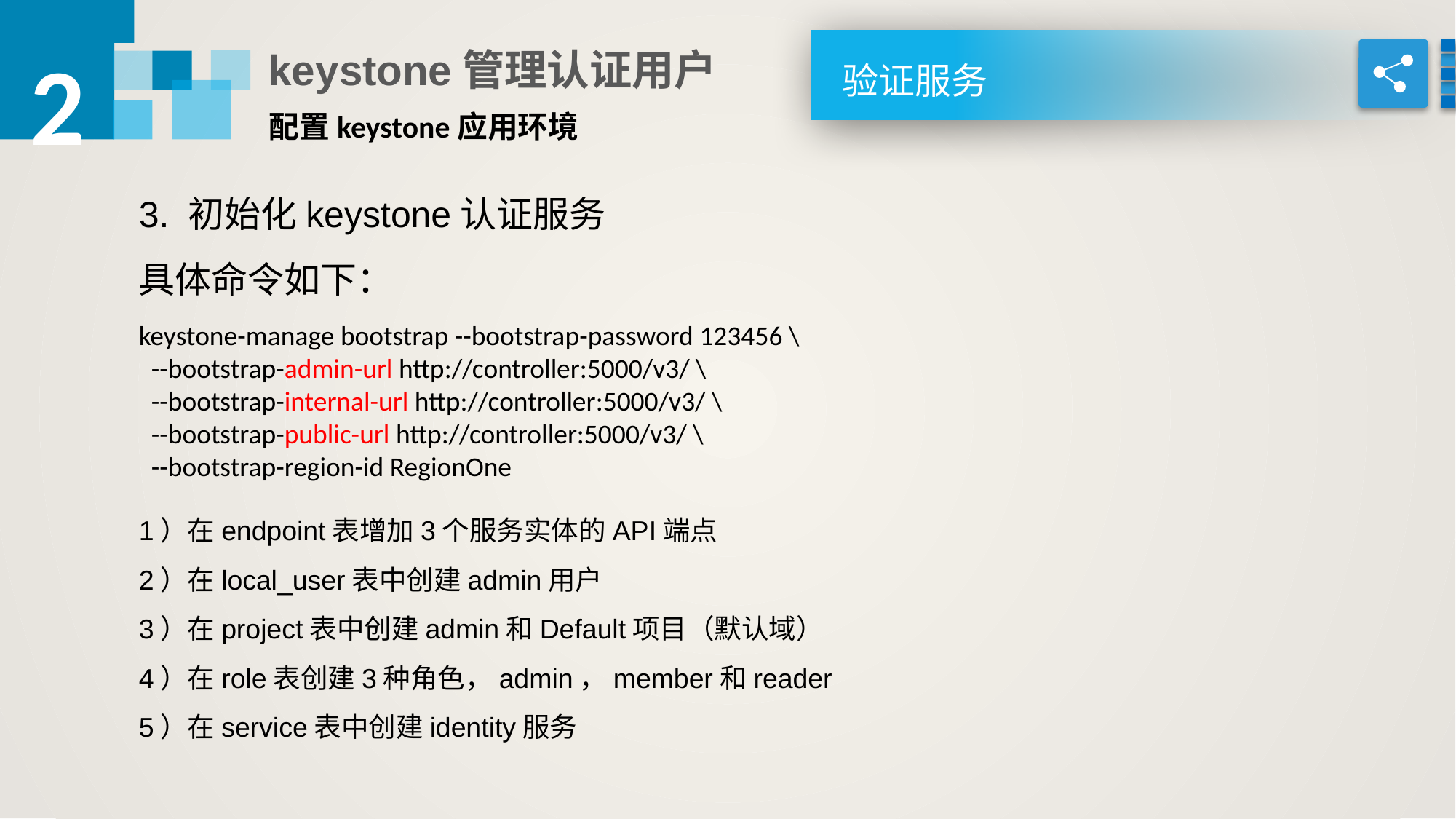

2
keystone管理认证用户
验证服务
配置keystone应用环境

3. 初始化keystone认证服务
具体命令如下：

1）在endpoint表增加3个服务实体的API端点
2）在local_user表中创建admin用户
3）在project表中创建admin和Default项目（默认域）
4）在role表创建3种角色，admin，member和reader
5）在service表中创建identity服务

keystone-manage bootstrap --bootstrap-password 123456 \
  --bootstrap-admin-url http://controller:5000/v3/ \
  --bootstrap-internal-url http://controller:5000/v3/ \
  --bootstrap-public-url http://controller:5000/v3/ \
  --bootstrap-region-id RegionOne